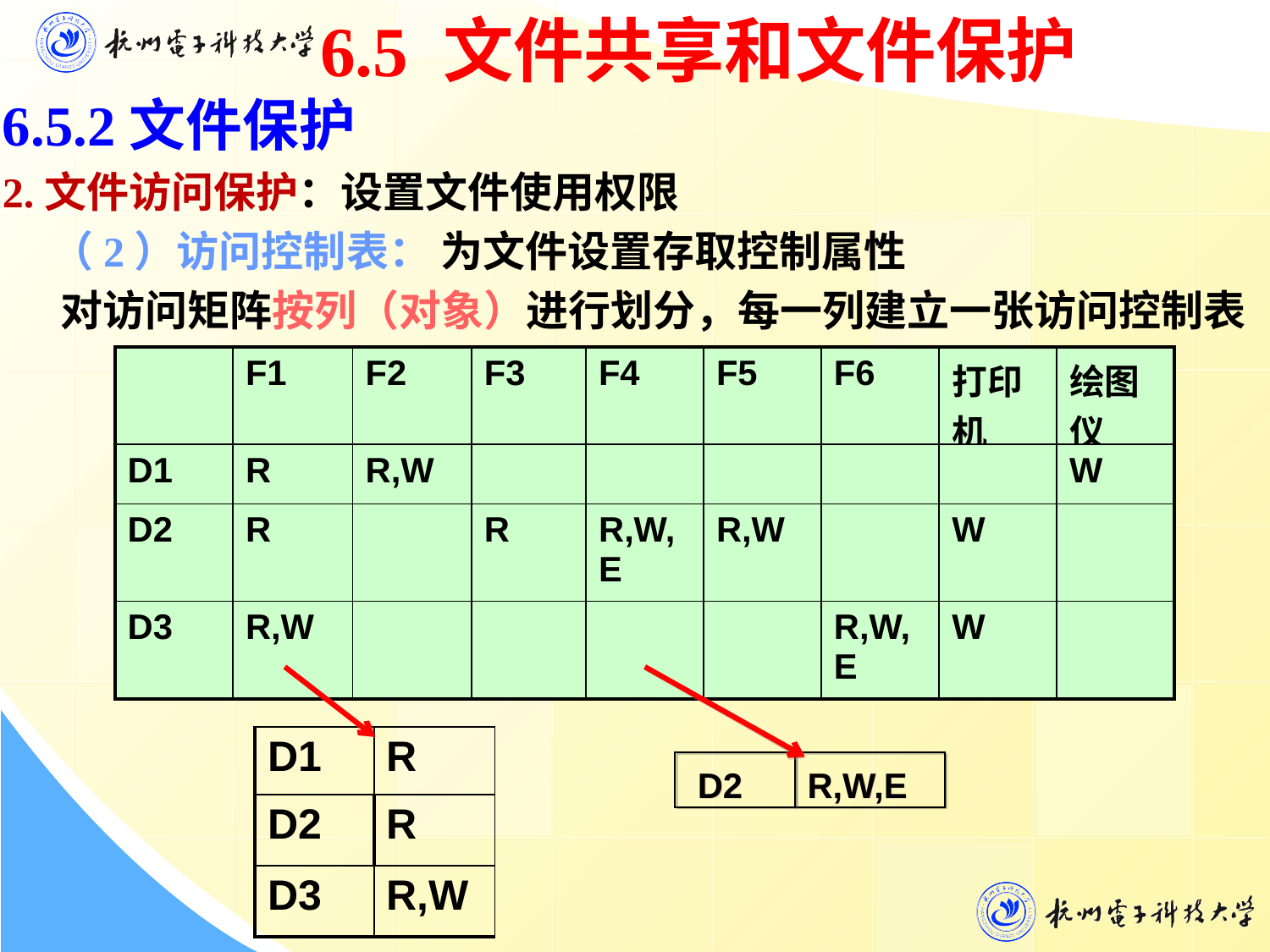

6.5 文件共享和文件保护
6.5.2文件保护
2.文件访问保护：设置文件使用权限
    （2）访问控制表： 为文件设置存取控制属性
     对访问矩阵按列（对象）进行划分，每一列建立一张访问控制表

|  | F1 | F2 | F3 | F4 | F5 | F6 | 打印机 | 绘图仪 |
| --- | --- | --- | --- | --- | --- | --- | --- | --- |
| D1 | R | R,W |  |  |  |  |  | W |
| D2 | R |  | R | R,W,E | R,W |  | W |  |
| D3 | R,W |  |  |  |  | R,W,E | W |  |
F1的访问控制表：
F4的访问控制表：
| D1 |
| --- |
| D2 |
| D3 |
| R |
| --- |
| R |
| R,W |

D2
R,W,E